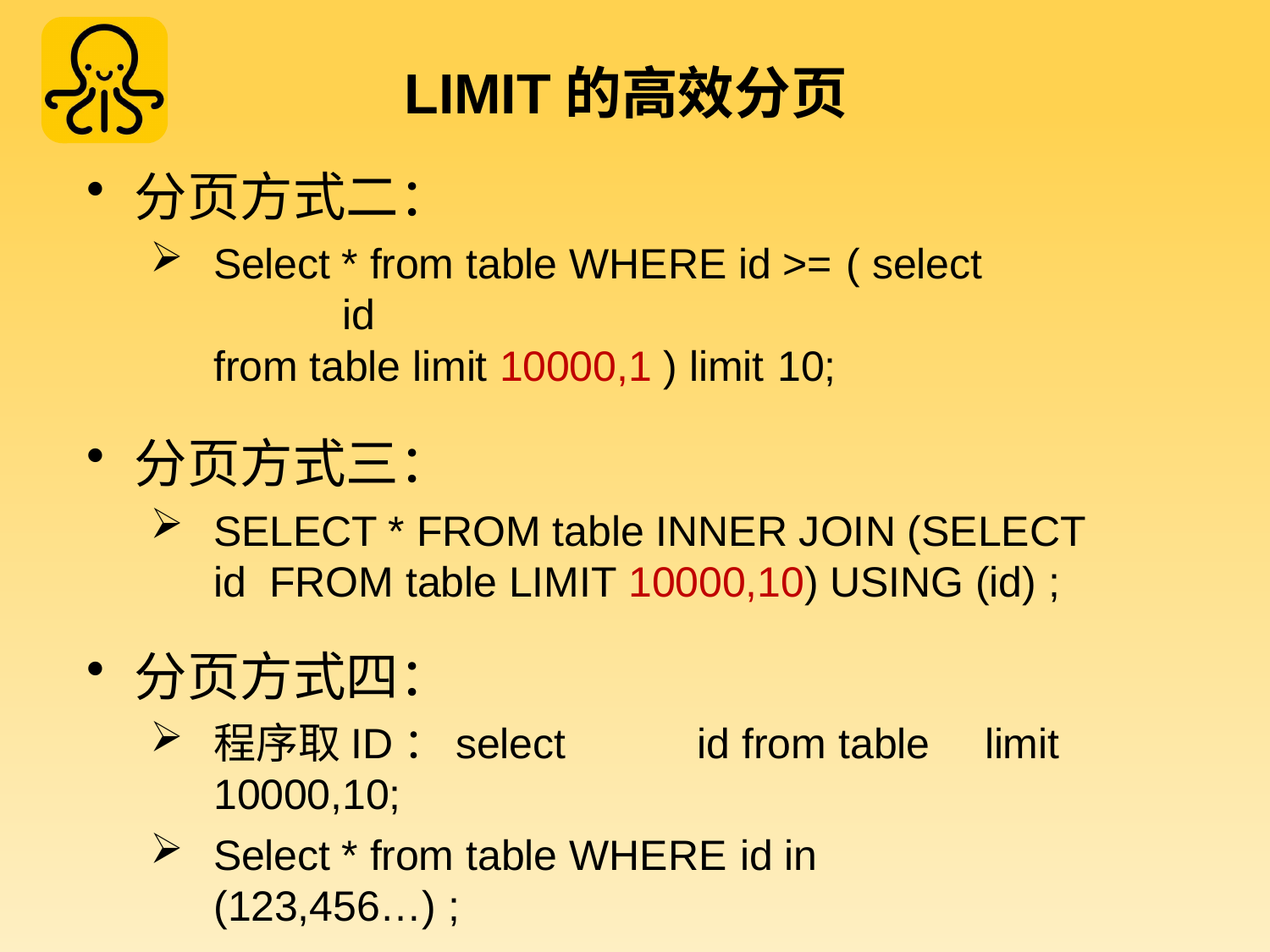

# LIMIT的高效分页
分页方式二：
Select * from table WHERE id >= ( select	id
from table limit 10000,1 ) limit 10;
分页方式三：
SELECT * FROM table INNER JOIN (SELECT id  FROM table LIMIT 10000,10) USING (id) ;
分页方式四：
程序取ID：select	id from table	limit 10000,10;
Select * from table WHERE id in	(123,456…) ;
可能需按场景分析并重组索引